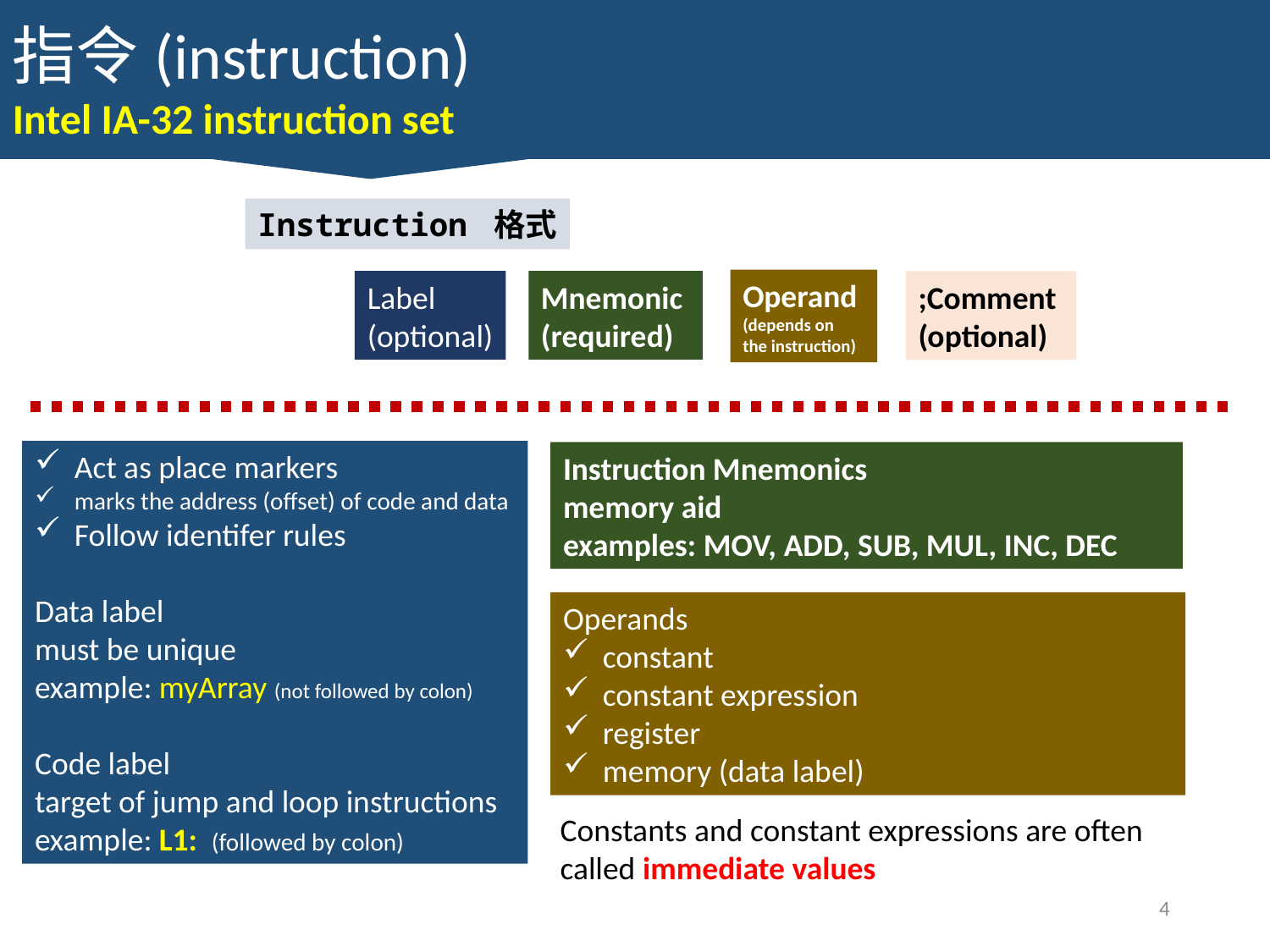

指令(instruction)
Intel IA-32 instruction set
Instruction 格式
Operand
(depends on
the instruction)
Mnemonic
(required)
Label
(optional)
;Comment
(optional)
Act as place markers
marks the address (offset) of code and data
Follow identifer rules

Data label
must be unique
example: myArray (not followed by colon)

Code label
target of jump and loop instructions
example: L1:  (followed by colon)
Instruction Mnemonics
memory aid
examples: MOV, ADD, SUB, MUL, INC, DEC
Operands
constant
constant expression
register
memory (data label)
Constants and constant expressions are often called immediate values
4